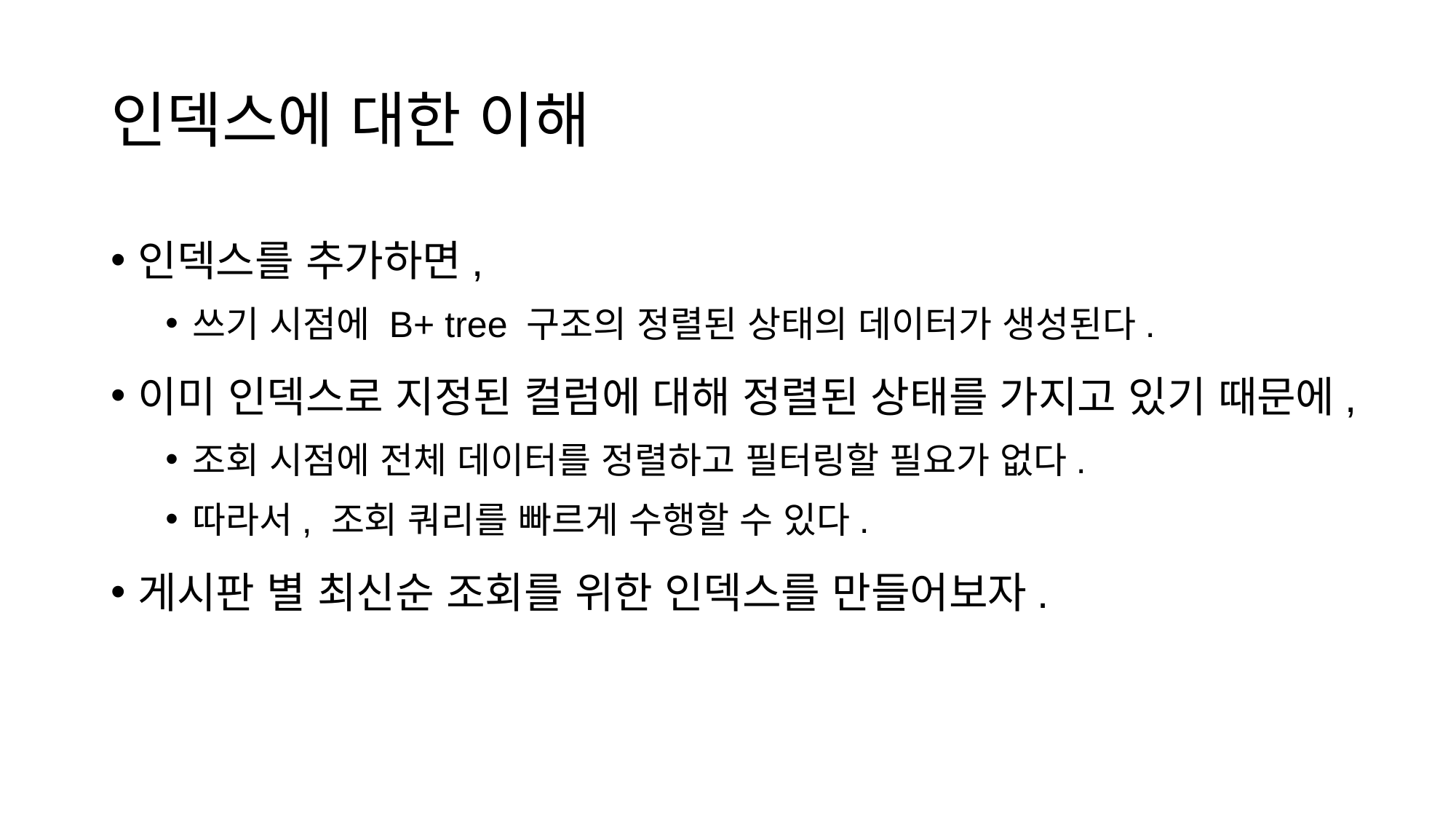

# 인덱스에 대한 이해
인덱스를 추가하면,
쓰기 시점에 B+ tree 구조의 정렬된 상태의 데이터가 생성된다.
이미 인덱스로 지정된 컬럼에 대해 정렬된 상태를 가지고 있기 때문에,
조회 시점에 전체 데이터를 정렬하고 필터링할 필요가 없다.
따라서, 조회 쿼리를 빠르게 수행할 수 있다.
게시판 별 최신순 조회를 위한 인덱스를 만들어보자.